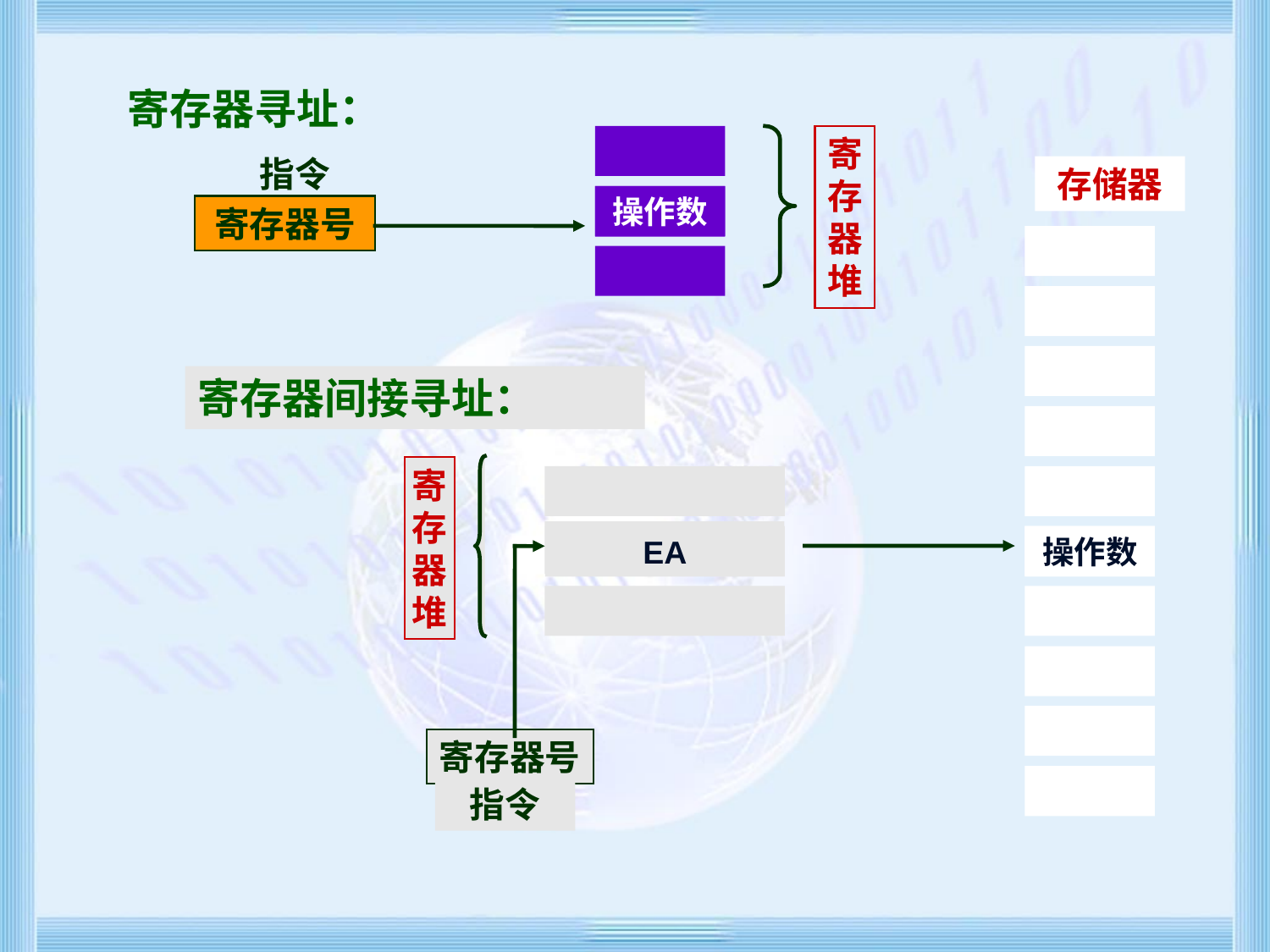

寄存器寻址：

寄存器堆
指令

操作数
寄存器号

存储器

操作数

寄存器间接寻址：
寄存器堆

EA

寄存器号
指令

43